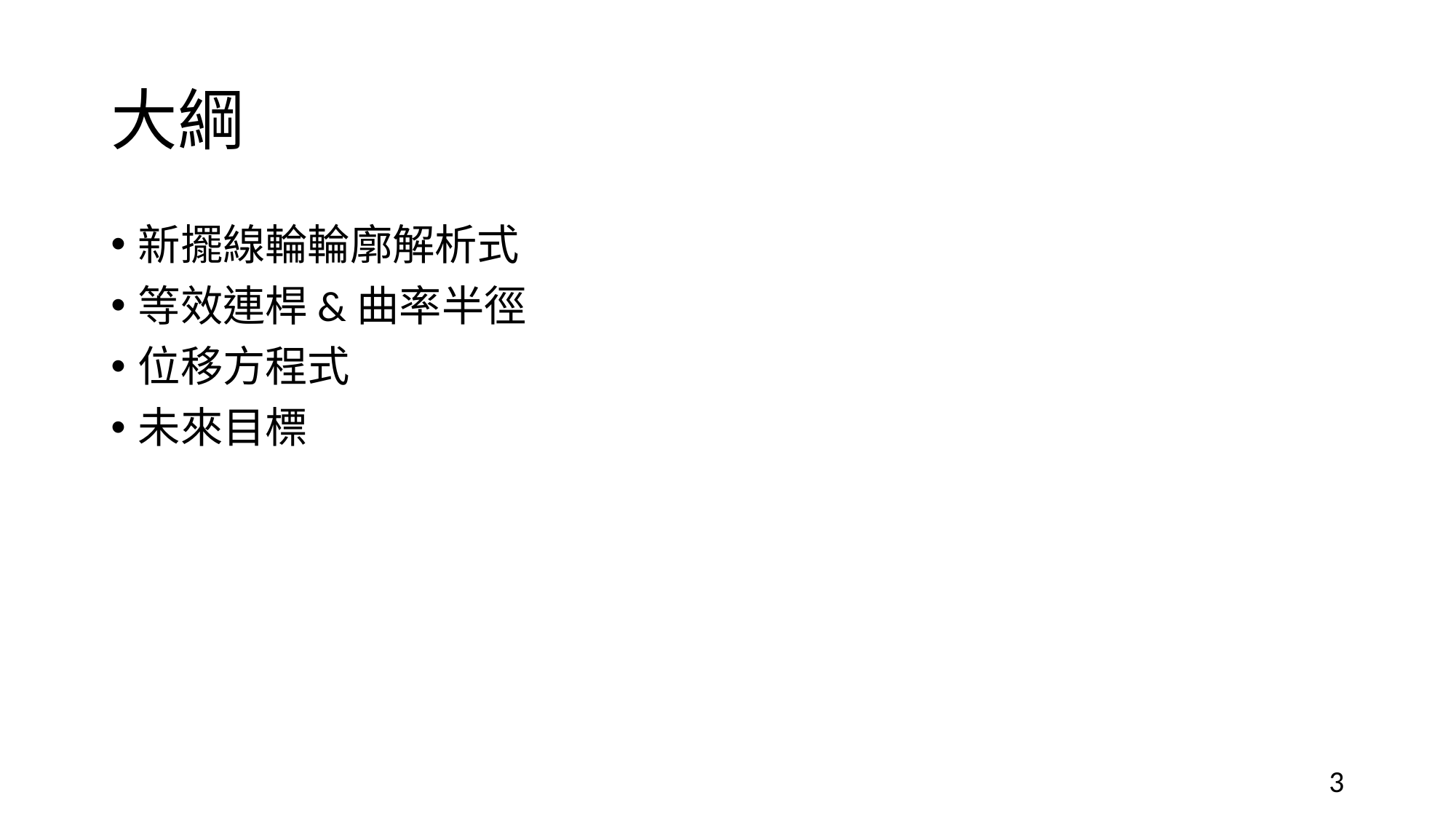

# 大綱
新擺線輪輪廓解析式
等效連桿&曲率半徑
位移方程式
未來目標

3